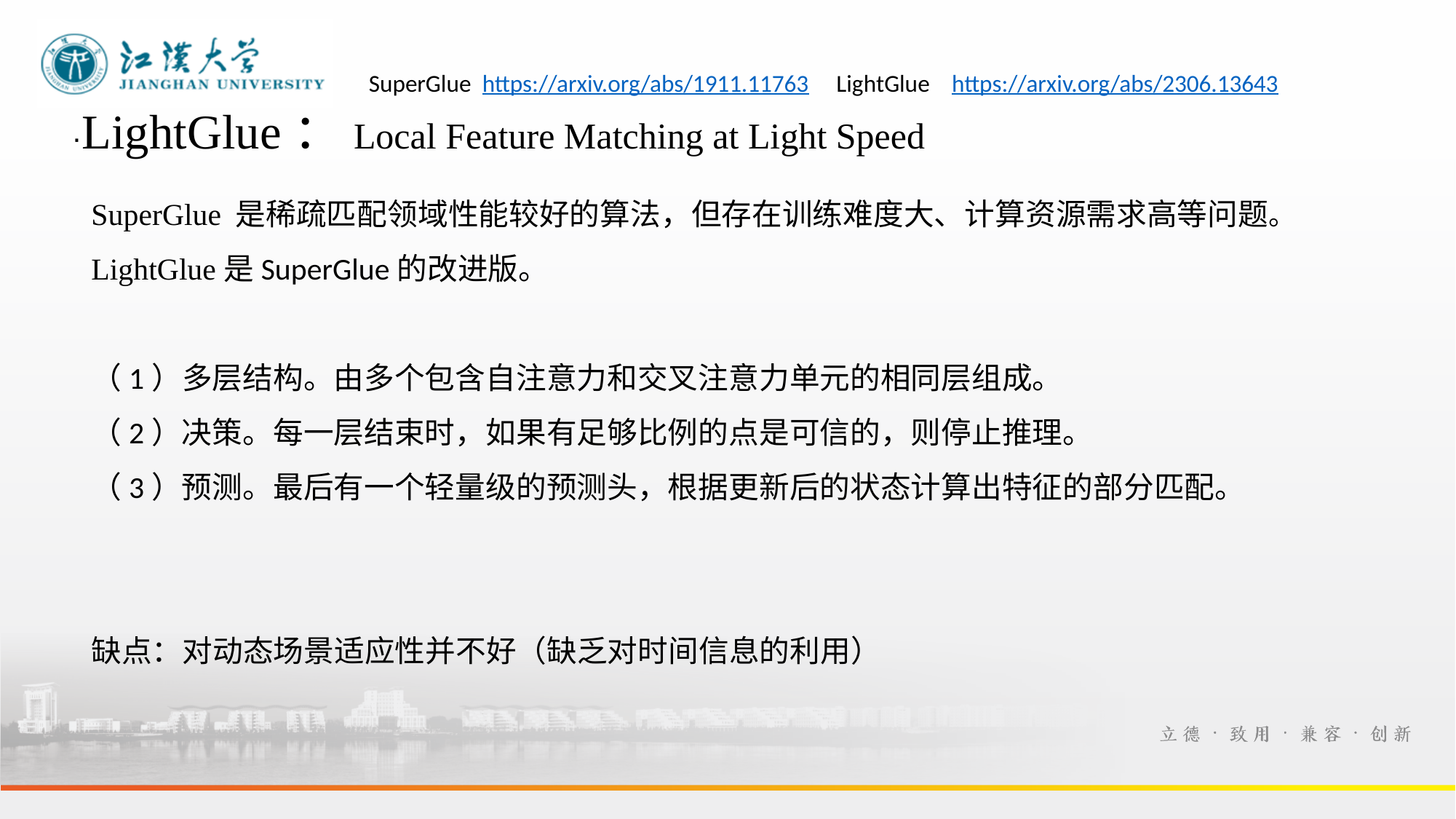

SuperGlue  https://arxiv.org/abs/1911.11763     LightGlue    https://arxiv.org/abs/2306.13643
·LightGlue：Local Feature Matching at Light Speed

SuperGlue 是稀疏匹配领域性能较好的算法，但存在训练难度大、计算资源需求高等问题。
LightGlue是SuperGlue的改进版。
（1）多层结构。由多个包含自注意力和交叉注意力单元的相同层组成。
（2）决策。每一层结束时，如果有足够比例的点是可信的，则停止推理。
（3）预测。最后有一个轻量级的预测头，根据更新后的状态计算出特征的部分匹配。

缺点：对动态场景适应性并不好（缺乏对时间信息的利用）